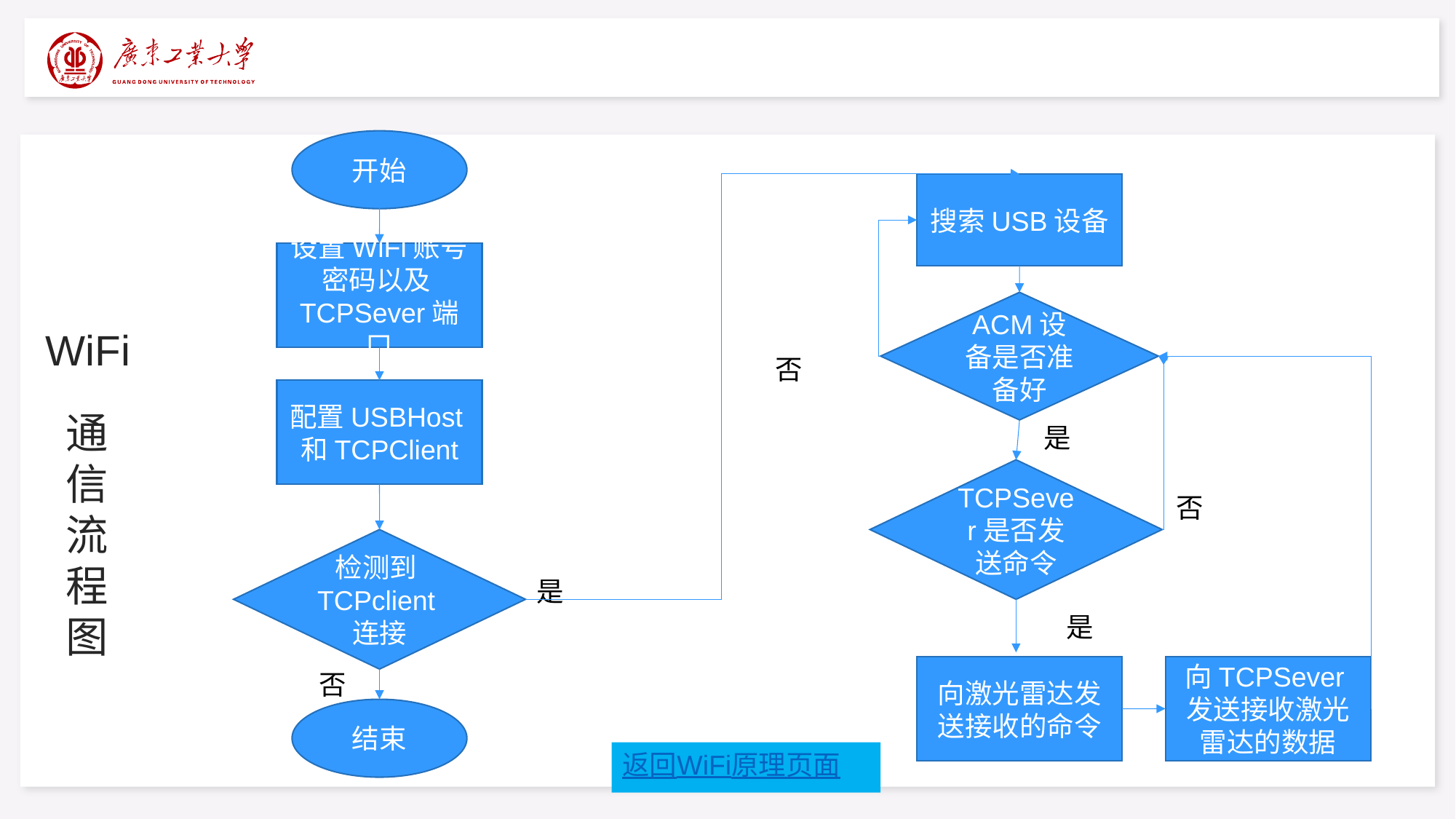

开始
搜索USB设备
设置WiFi账号密码以及TCPSever端口
ACM设备是否准备好
WiFi
否
配置USBHost和TCPClient
通信流程图
是
TCPSever是否发送命令
否
检测到TCPclient连接
是
是
向TCPSever发送接收激光雷达的数据
向激光雷达发送接收的命令
否
结束
返回WiFi原理页面
34